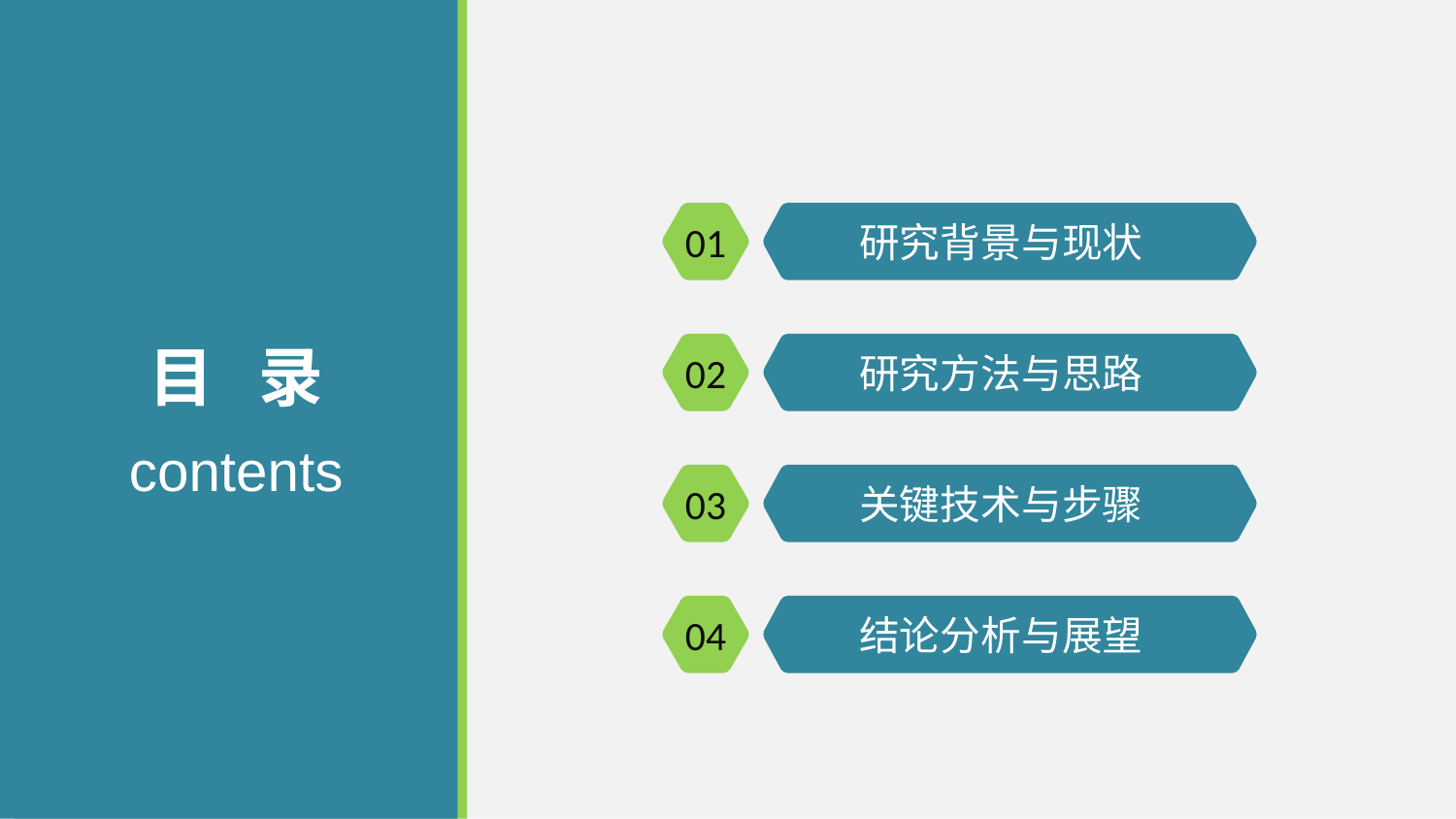

01
        研究背景与现状
目   录
contents
02
        研究方法与思路
03
        关键技术与步骤
04
        结论分析与展望